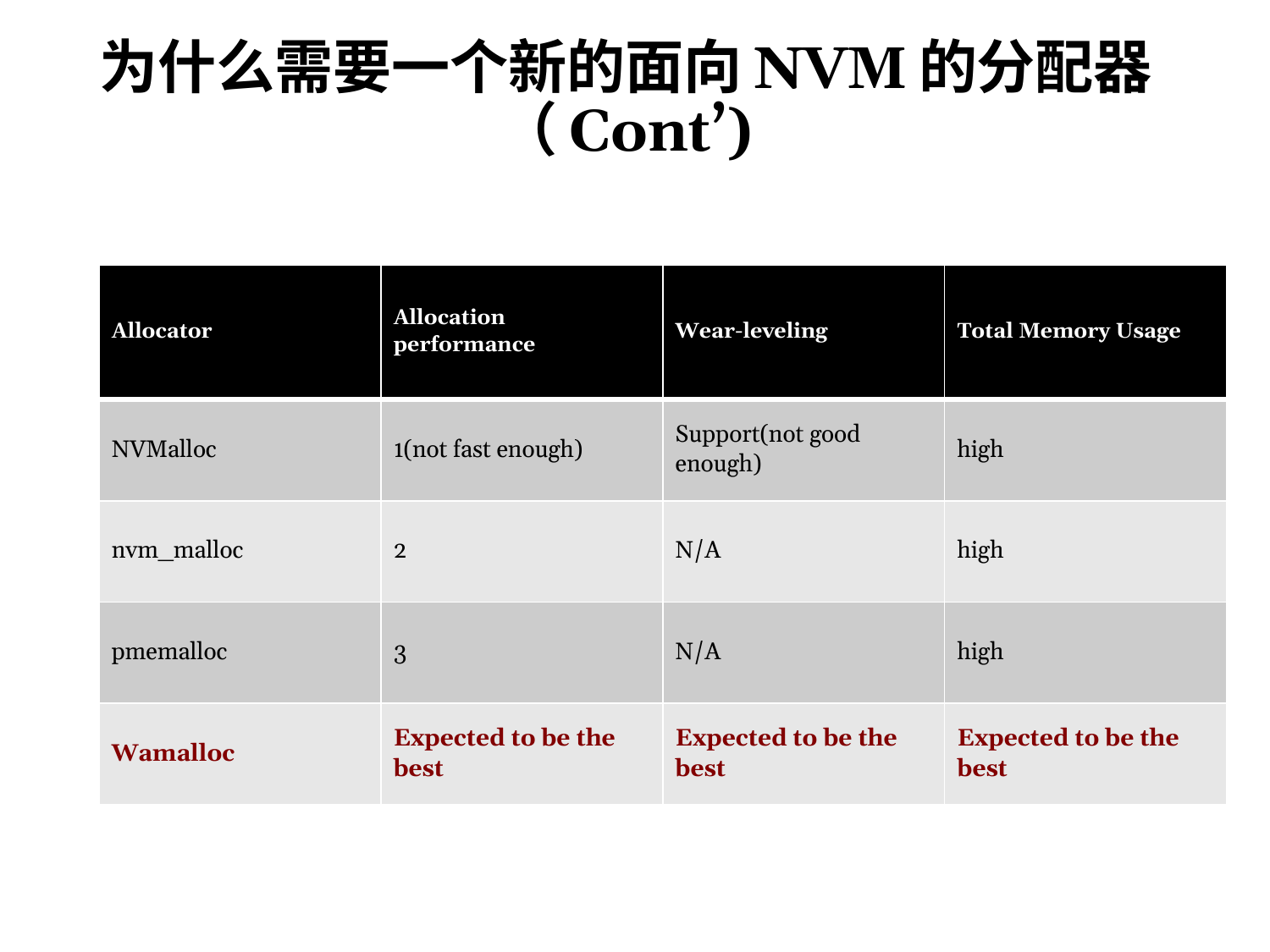

# 为什么需要一个新的面向NVM的分配器（Cont’)

| Allocator | Allocation performance | Wear-leveling | Total Memory Usage |
| --- | --- | --- | --- |
| NVMalloc | 1(not fast enough) | Support(not good enough) | high |
| nvm\_malloc | 2 | N/A | high |
| pmemalloc | 3 | N/A | high |
| Wamalloc | Expected to be the best | Expected to be the best | Expected to be the best |